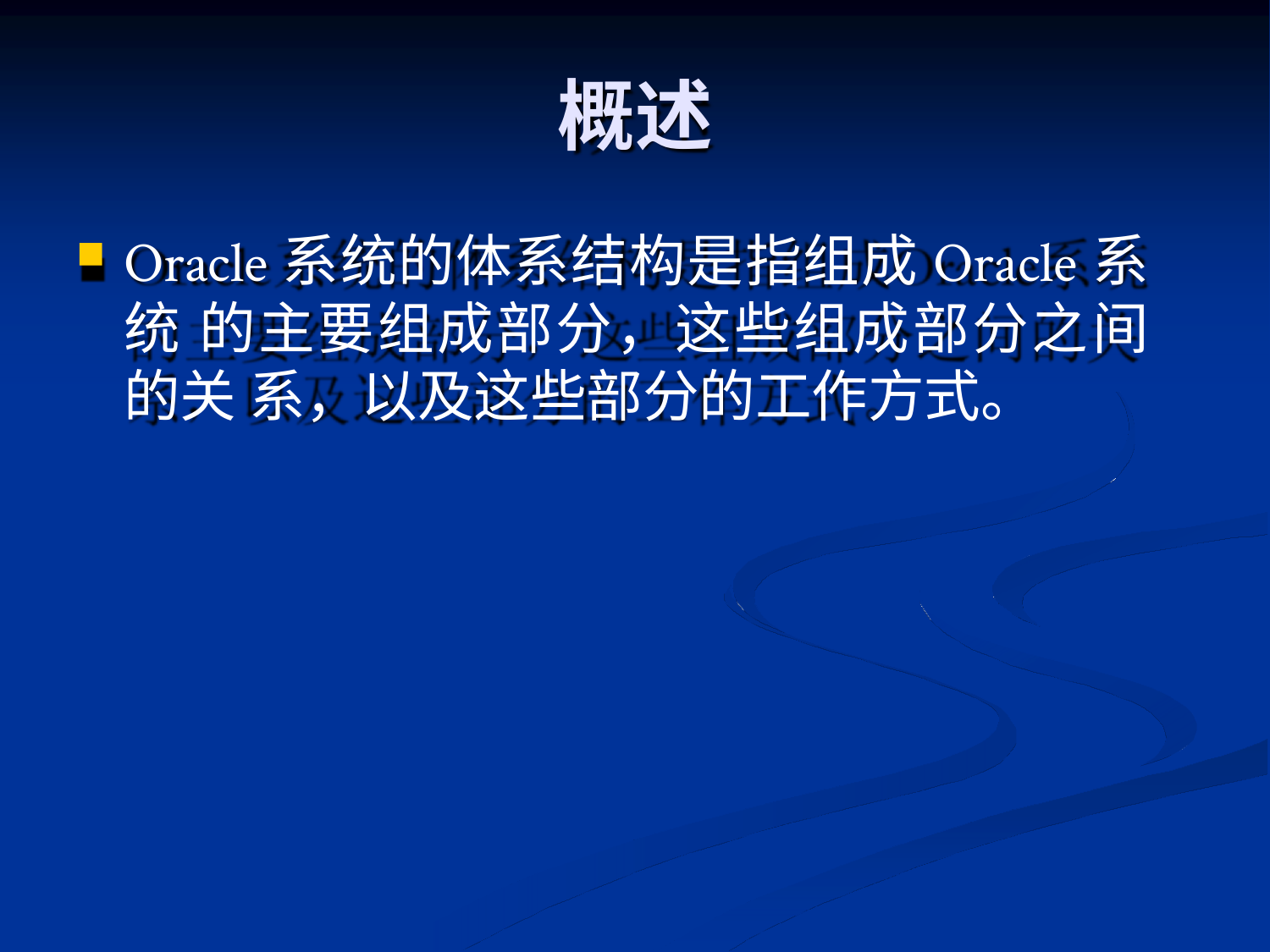

# 概述

Oracle系统的体系结构是指组成Oracle系统 的主要组成部分，这些组成部分之间的关 系，以及这些部分的工作方式。